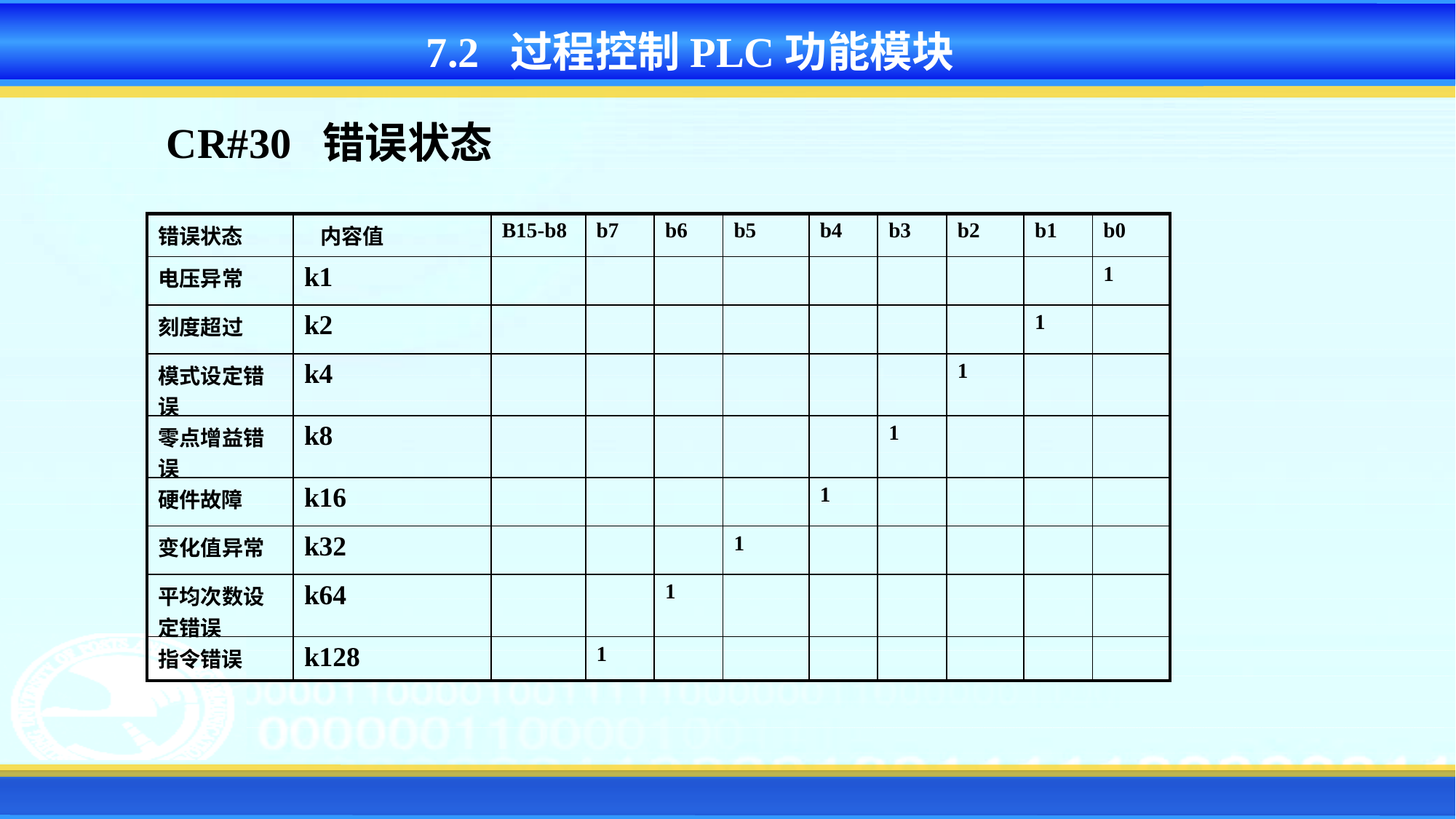

7.2  过程控制PLC功能模块
CR#30  错误状态
| 错误状态 | 内容值 | B15-b8 | b7 | b6 | b5 | b4 | b3 | b2 | b1 | b0 |
| --- | --- | --- | --- | --- | --- | --- | --- | --- | --- | --- |
| 电压异常 | k1 |  |  |  |  |  |  |  |  | 1 |
| 刻度超过 | k2 |  |  |  |  |  |  |  | 1 |  |
| 模式设定错误 | k4 |  |  |  |  |  |  | 1 |  |  |
| 零点增益错误 | k8 |  |  |  |  |  | 1 |  |  |  |
| 硬件故障 | k16 |  |  |  |  | 1 |  |  |  |  |
| 变化值异常 | k32 |  |  |  | 1 |  |  |  |  |  |
| 平均次数设定错误 | k64 |  |  | 1 |  |  |  |  |  |  |
| 指令错误 | k128 |  | 1 |  |  |  |  |  |  |  |